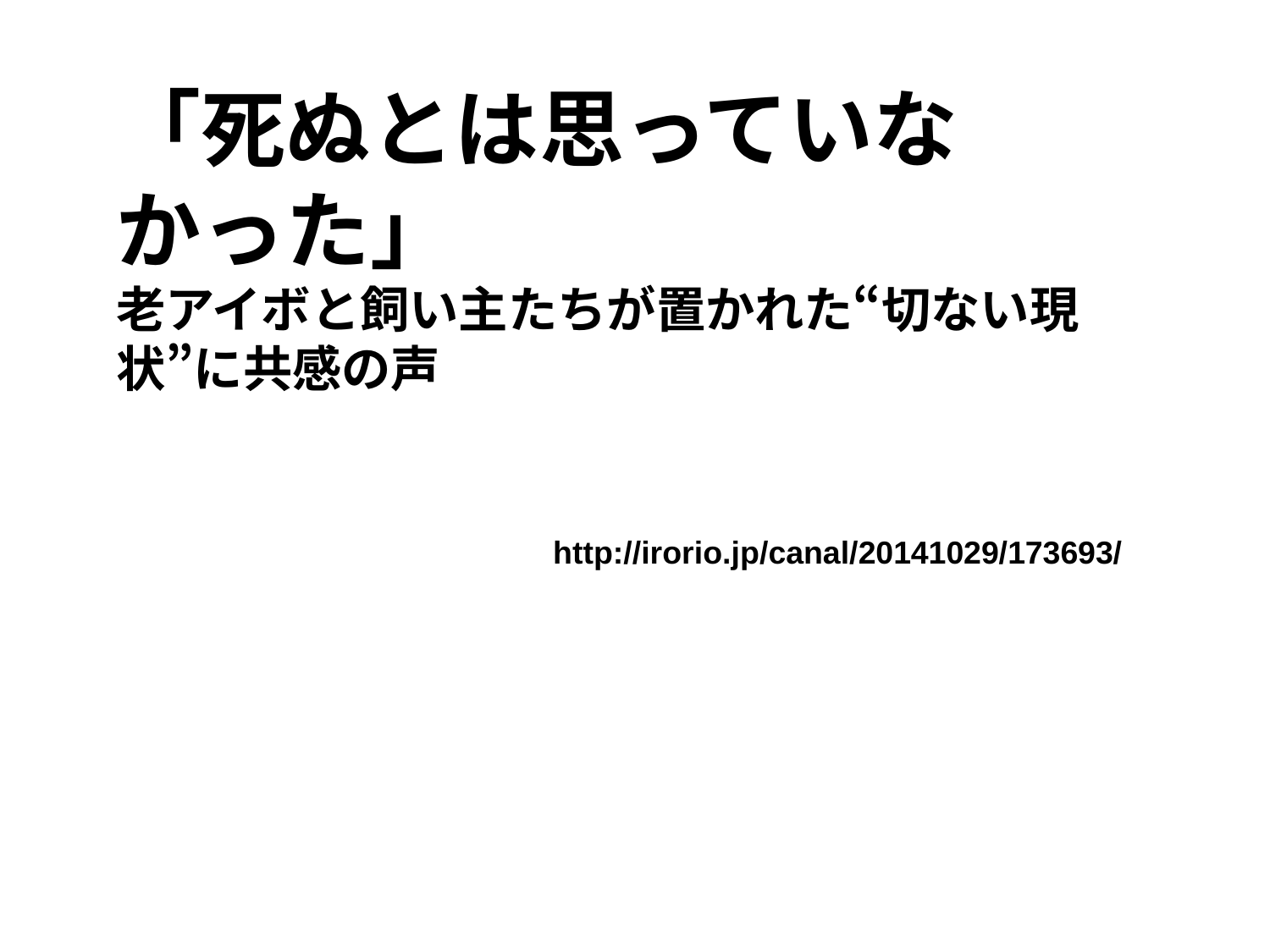

「死ぬとは思っていなかった」
老アイボと飼い主たちが置かれた“切ない現状”に共感の声

http://irorio.jp/canal/20141029/173693/